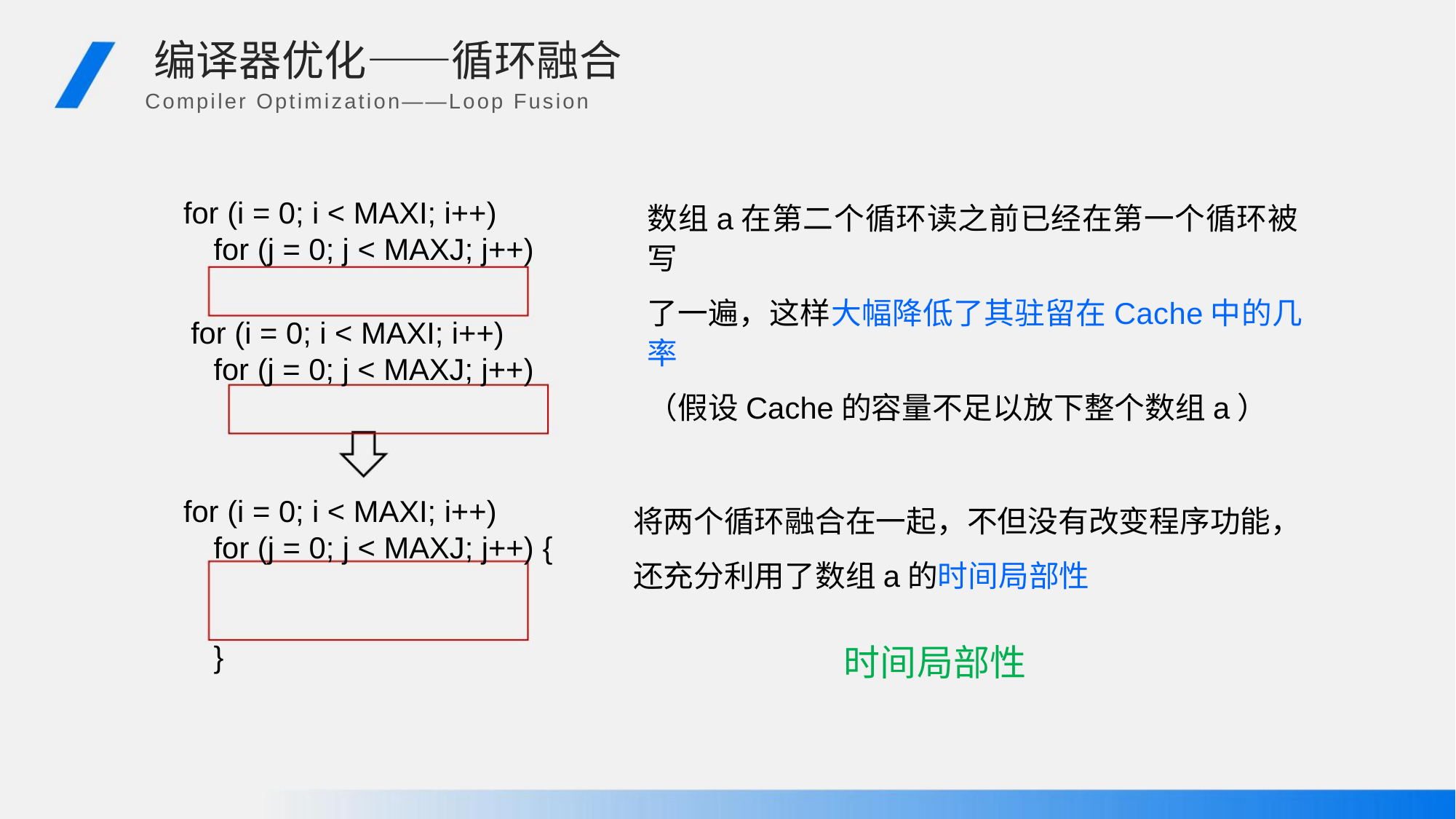

编译器优化——循环融合
Compiler Optimization——Loop Fusion
数组a在第二个循环读之前已经在第一个循环被写
了一遍，这样大幅降低了其驻留在Cache中的几率
（假设Cache的容量不足以放下整个数组a）
for (i = 0; i < MAXI; i++)
for (j = 0; j < MAXJ; j++)
for (i = 0; i < MAXI; i++)
for (j = 0; j < MAXJ; j++)
for (i = 0; i < MAXI; i++)
for (j = 0; j < MAXJ; j++) {
将两个循环融合在一起，不但没有改变程序功能，
还充分利用了数组a的时间局部性
}
时间局部性